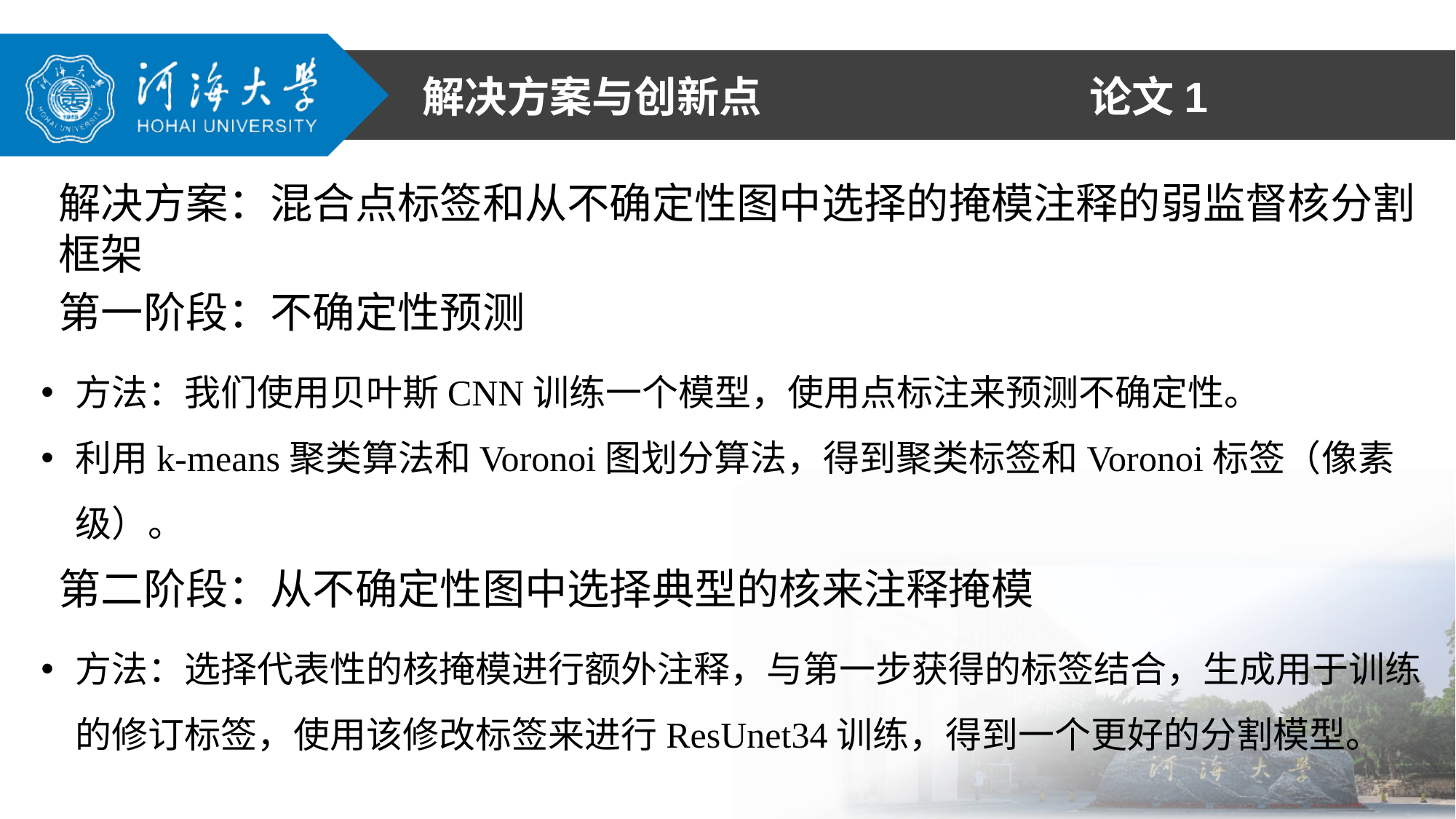

论文1
解决方案与创新点
解决方案：混合点标签和从不确定性图中选择的掩模注释的弱监督核分割框架
第一阶段：不确定性预测
方法：我们使用贝叶斯CNN训练一个模型，使用点标注来预测不确定性。
利用k-means聚类算法和Voronoi图划分算法，得到聚类标签和Voronoi标签（像素级）。
第二阶段：从不确定性图中选择典型的核来注释掩模
方法：选择代表性的核掩模进行额外注释，与第一步获得的标签结合，生成用于训练的修订标签，使用该修改标签来进行ResUnet34训练，得到一个更好的分割模型。